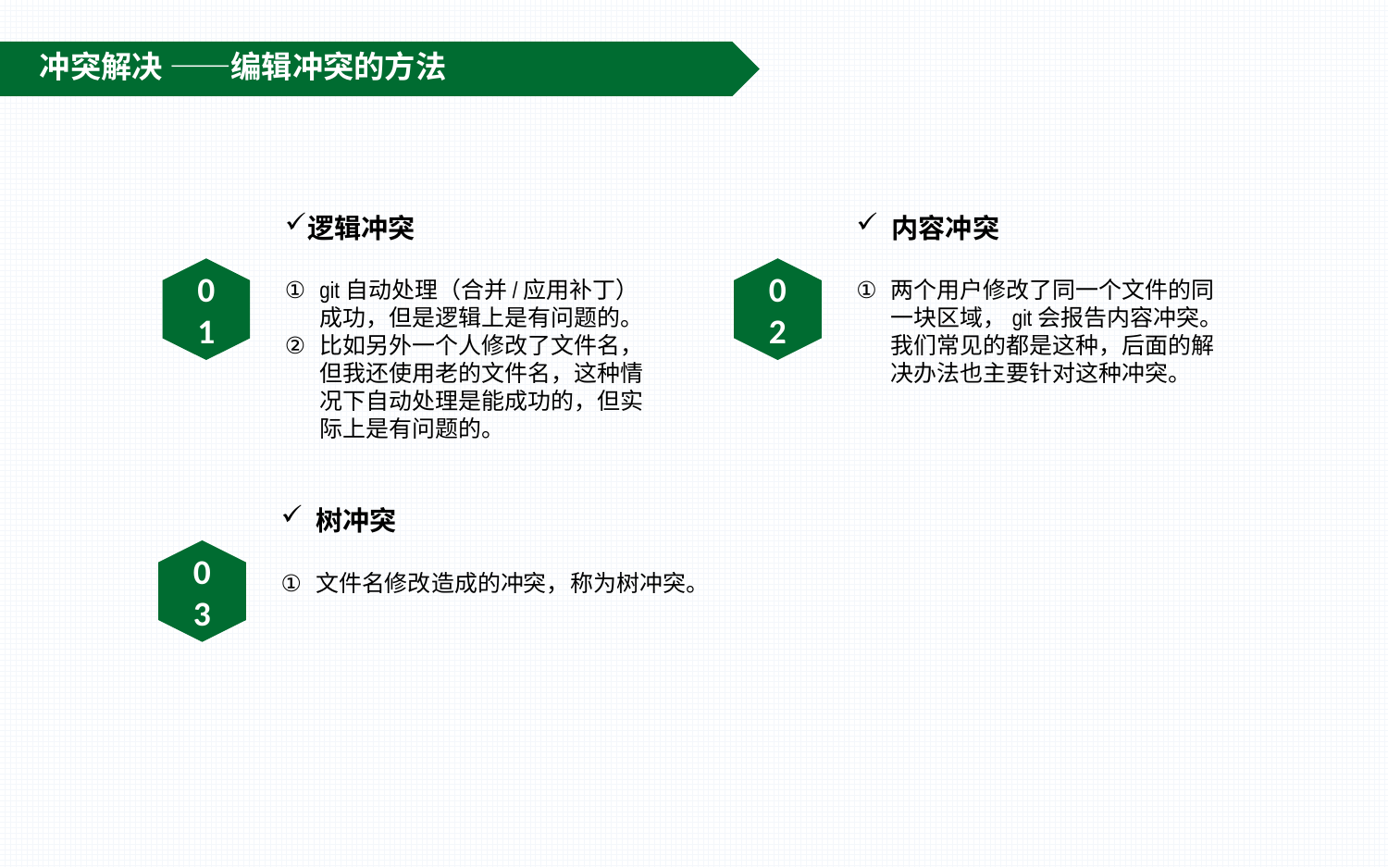

冲突解决 ——编辑冲突的方法

逻辑冲突

git自动处理（合并/应用补丁）成功，但是逻辑上是有问题的。
比如另外一个人修改了文件名，但我还使用老的文件名，这种情况下自动处理是能成功的，但实际上是有问题的。
 内容冲突

两个用户修改了同一个文件的同一块区域，git会报告内容冲突。我们常见的都是这种，后面的解决办法也主要针对这种冲突。

02
01
 树冲突

文件名修改造成的冲突，称为树冲突。

03